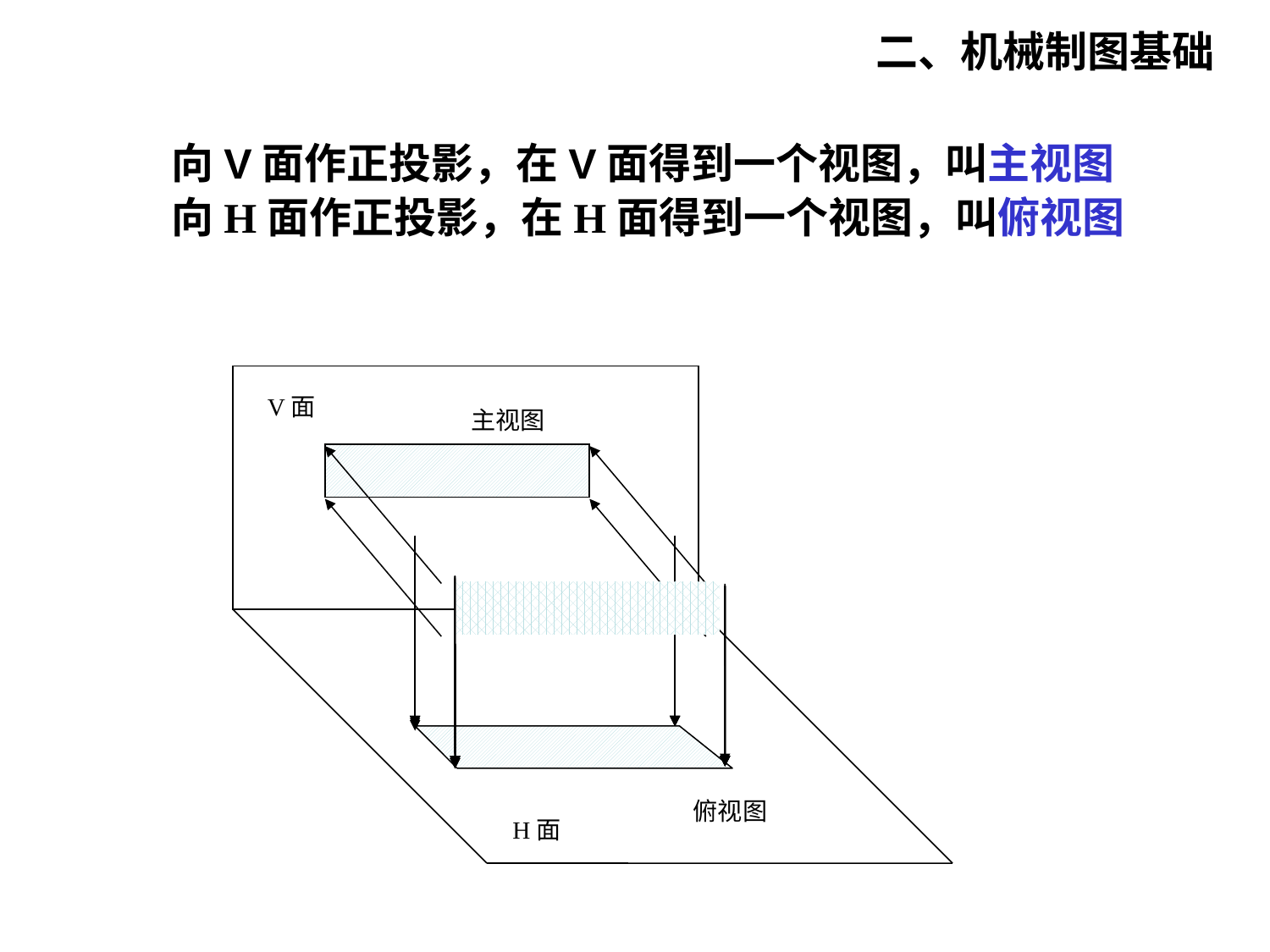

二、机械制图基础
向V面作正投影，在V面得到一个视图，叫主视图
向H面作正投影，在H面得到一个视图，叫俯视图

V面

H面

主视图

俯视图